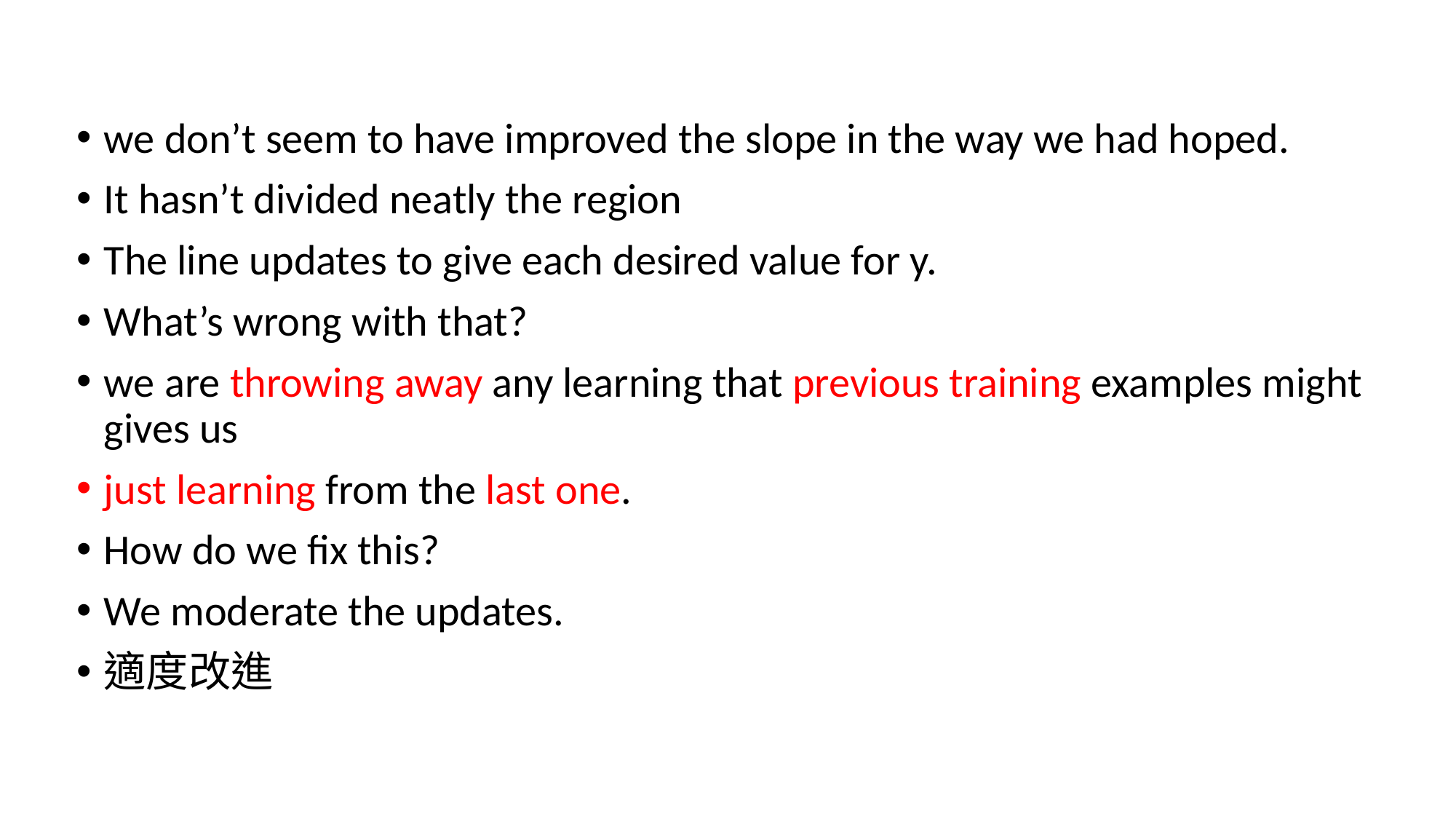

we don’t seem to have improved the slope in the way we had hoped.
It hasn’t divided neatly the region
The line updates to give each desired value for y.
What’s wrong with that?
we are throwing away any learning that previous training examples might gives us
just learning from the last one.
How do we fix this?
We moderate the updates.
適度改進